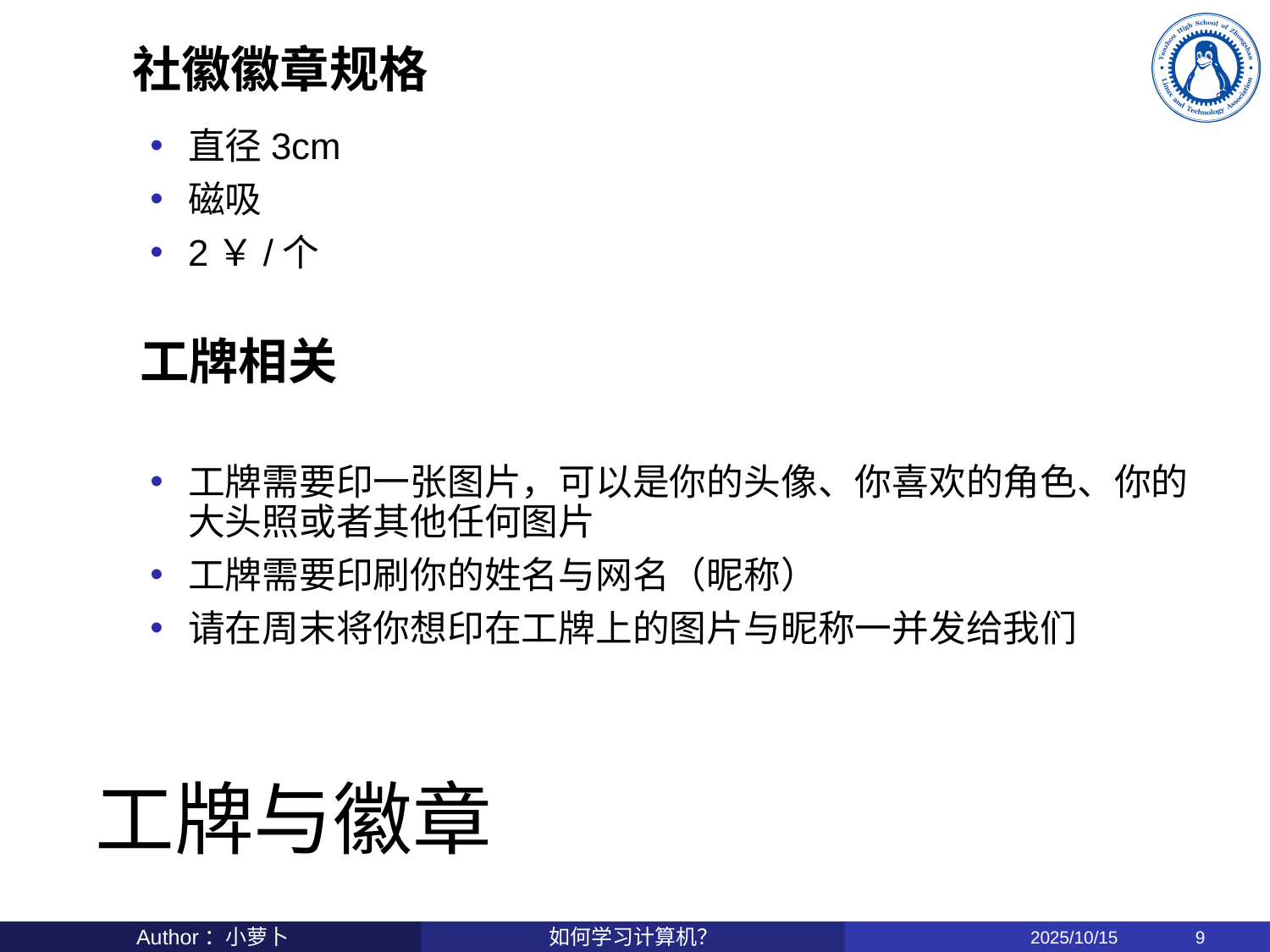

社徽徽章规格
直径3cm
磁吸
2￥/个
工牌相关
工牌需要印一张图片，可以是你的头像、你喜欢的角色、你的大头照或者其他任何图片
工牌需要印刷你的姓名与网名（昵称）
请在周末将你想印在工牌上的图片与昵称一并发给我们
# 工牌与徽章